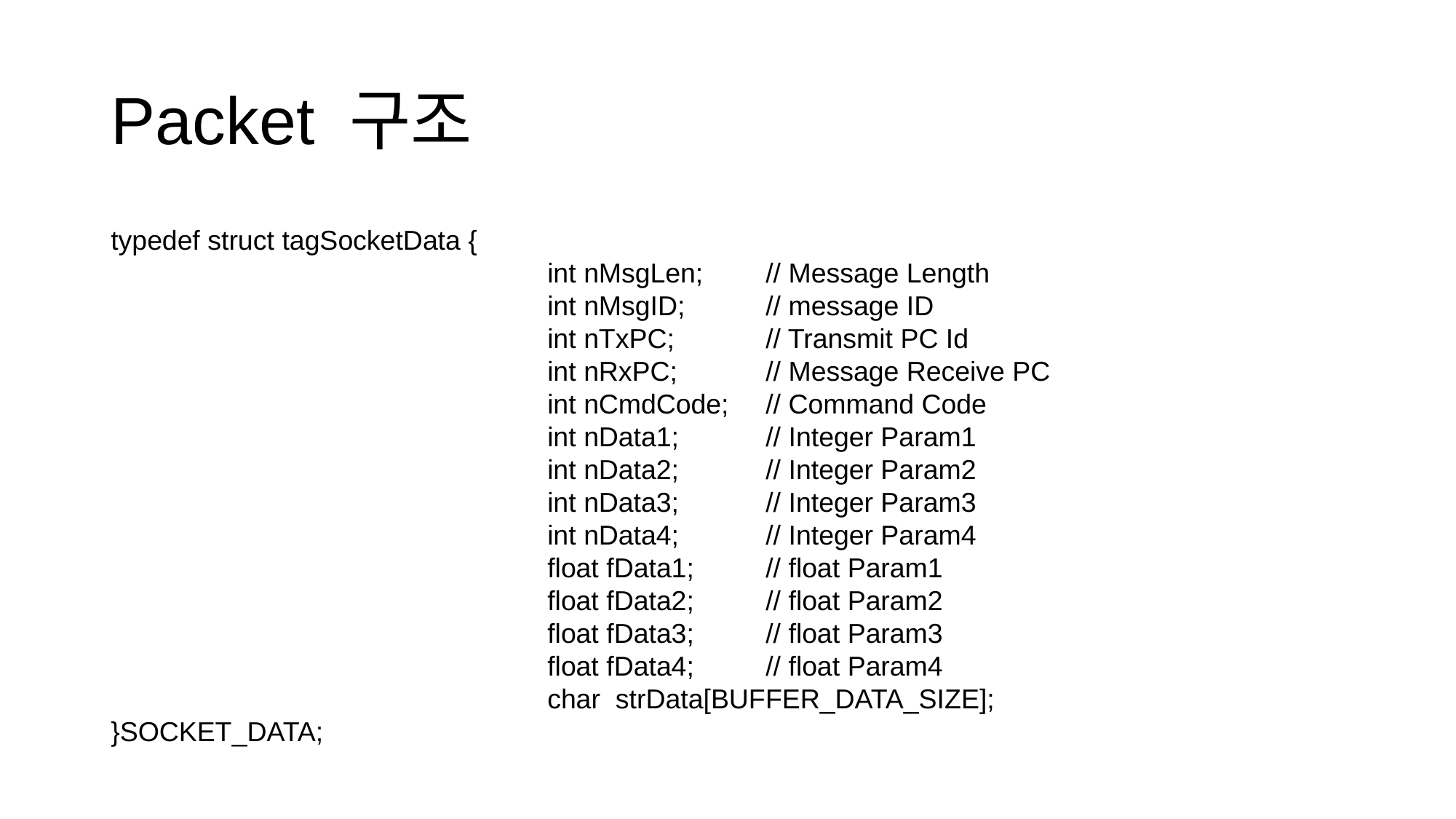

# Packet 구조
typedef struct tagSocketData {
int nMsgLen;	// Message Length
int nMsgID;	// message ID
int nTxPC;	// Transmit PC Id
int nRxPC;	// Message Receive PC
int nCmdCode;	// Command Code
int nData1;	// Integer Param1
int nData2;	// Integer Param2
int nData3;	// Integer Param3
int nData4;	// Integer Param4
float fData1;	// float Param1
float fData2;	// float Param2
float fData3;	// float Param3
float fData4;	// float Param4
char  strData[BUFFER_DATA_SIZE];
}SOCKET_DATA;